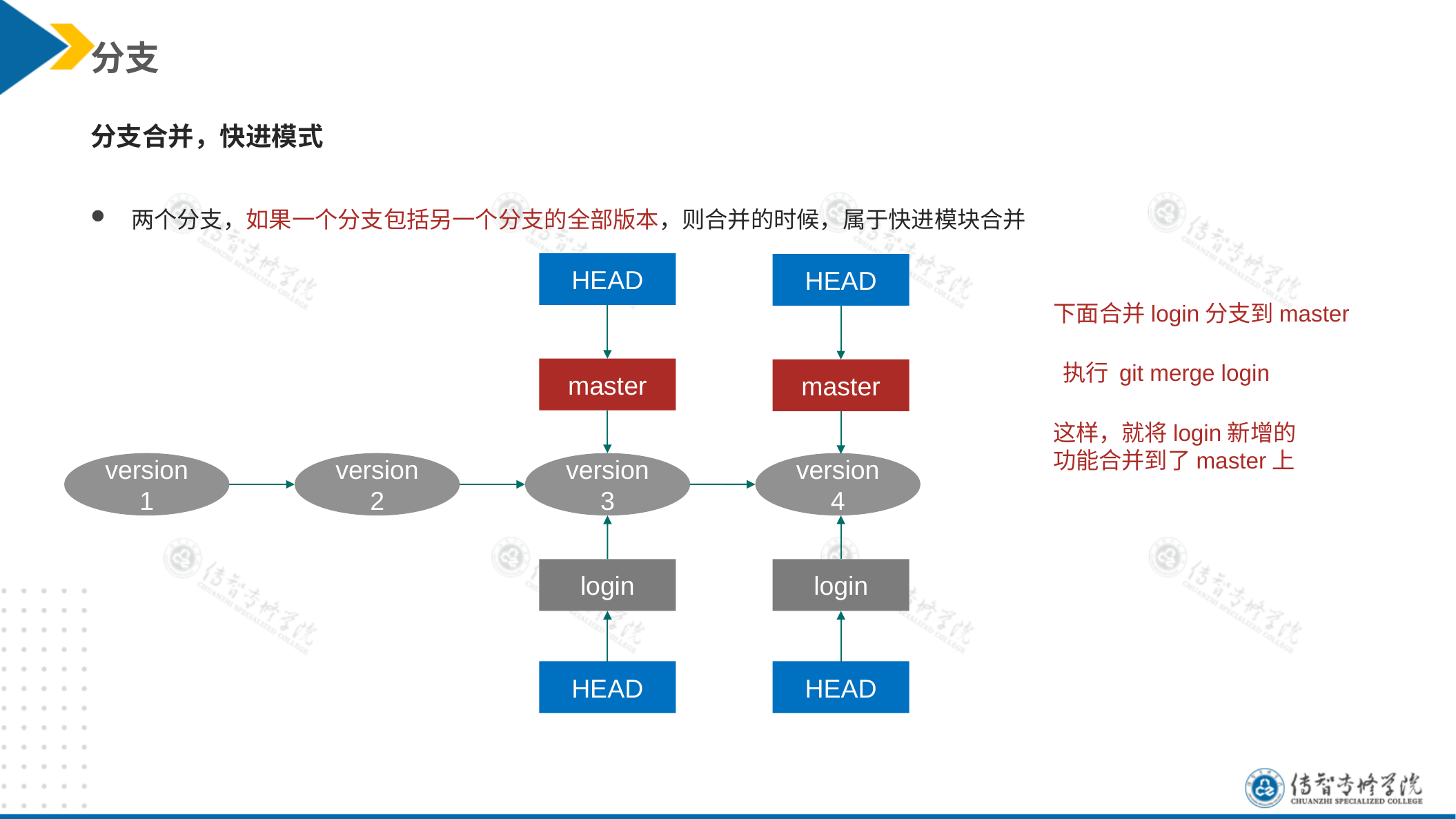

分支
分支合并，快进模式
两个分支，如果一个分支包括另一个分支的全部版本，则合并的时候，属于快进模块合并
HEAD
HEAD
下面合并login分支到master
执行 git merge login
master
master
这样，就将login新增的
功能合并到了master上
version 1
version 2
version 3
version 4
login
login
HEAD
HEAD